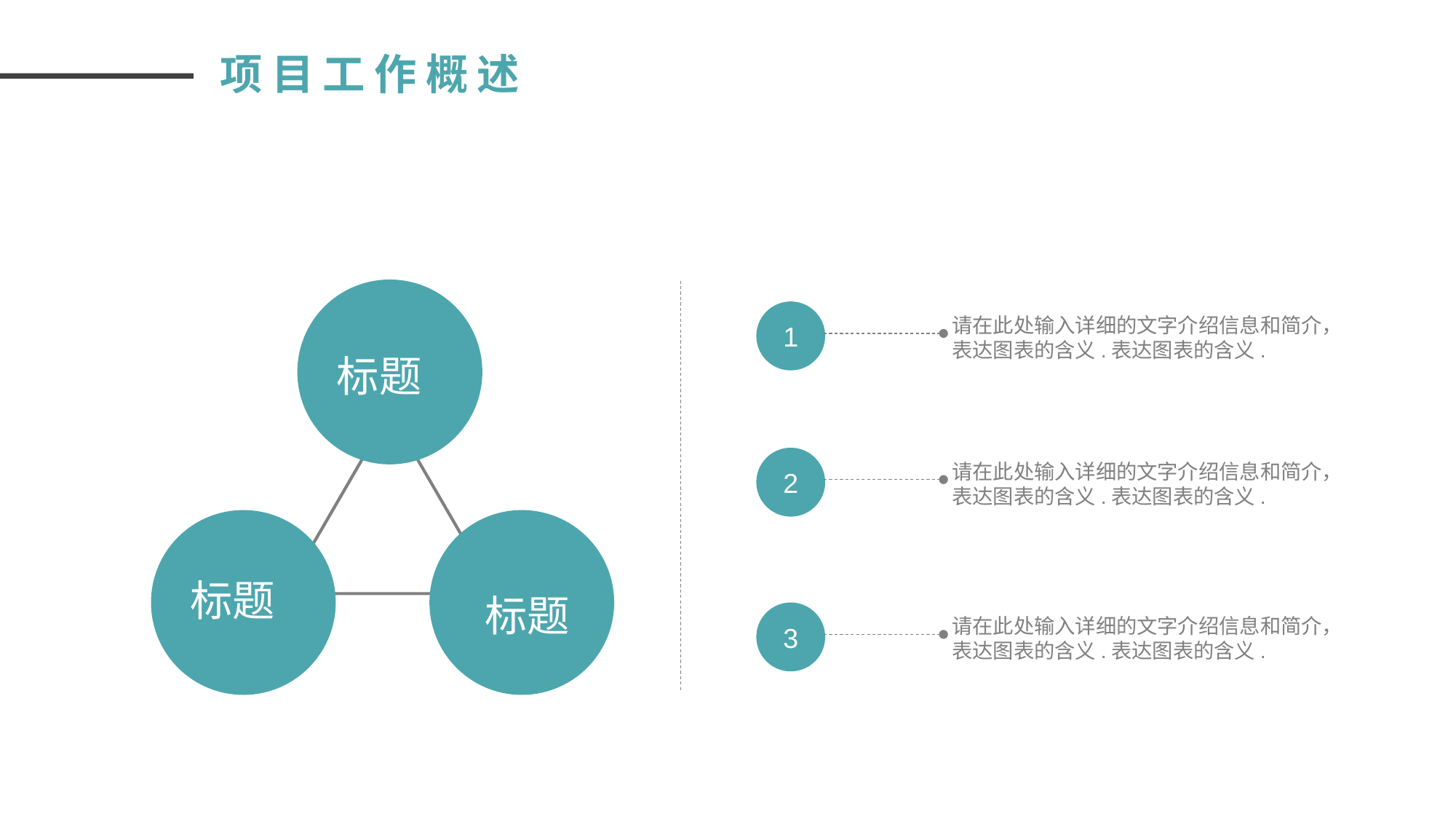

项目工作概述

标题
标题
标题

1
请在此处输入详细的文字介绍信息和简介，表达图表的含义.表达图表的含义.

2
请在此处输入详细的文字介绍信息和简介，表达图表的含义.表达图表的含义.

3
请在此处输入详细的文字介绍信息和简介，表达图表的含义.表达图表的含义.